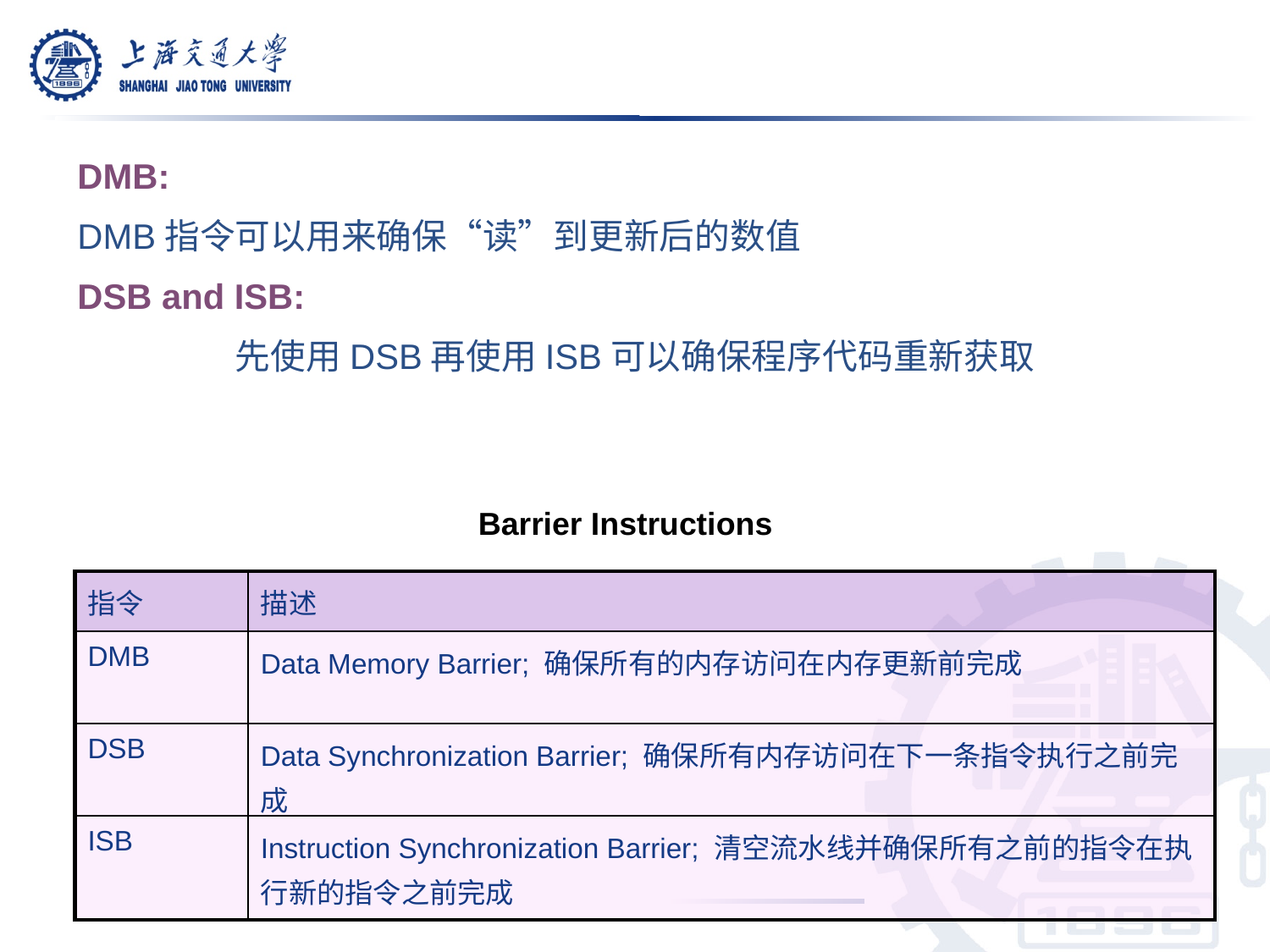

DMB:
DMB指令可以用来确保“读”到更新后的数值
DSB and ISB:
先使用DSB再使用ISB可以确保程序代码重新获取
Barrier Instructions
| 指令 | 描述 |
| --- | --- |
| DMB | Data Memory Barrier; 确保所有的内存访问在内存更新前完成 |
| DSB | Data Synchronization Barrier; 确保所有内存访问在下一条指令执行之前完成 |
| ISB | Instruction Synchronization Barrier; 清空流水线并确保所有之前的指令在执行新的指令之前完成 |